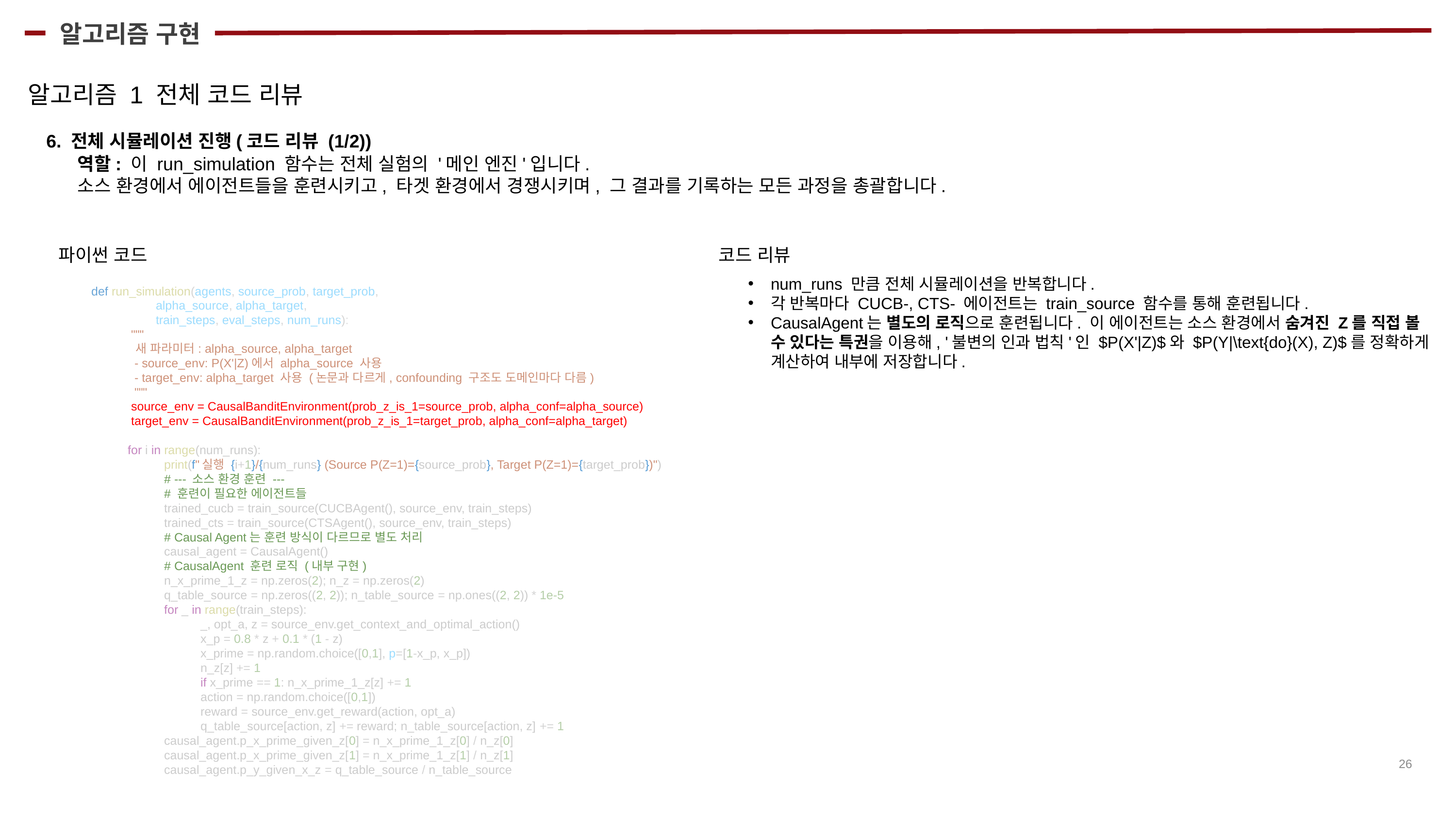

알고리즘 구현
알고리즘 1 전체 코드 리뷰
6. 전체 시뮬레이션 진행(코드 리뷰 (1/2))
역할: 이 run_simulation 함수는 전체 실험의 '메인 엔진'입니다.
소스 환경에서 에이전트들을 훈련시키고, 타겟 환경에서 경쟁시키며, 그 결과를 기록하는 모든 과정을 총괄합니다.
코드 리뷰
파이썬 코드
num_runs 만큼 전체 시뮬레이션을 반복합니다.
각 반복마다 CUCB-, CTS- 에이전트는 train_source 함수를 통해 훈련됩니다.
CausalAgent는 별도의 로직으로 훈련됩니다. 이 에이전트는 소스 환경에서 숨겨진 Z를 직접 볼 수 있다는 특권을 이용해, '불변의 인과 법칙'인 $P(X'|Z)$와 $P(Y|\text{do}(X), Z)$를 정확하게 계산하여 내부에 저장합니다.
def run_simulation(agents, source_prob, target_prob,
                   alpha_source, alpha_target,
                   train_steps, eval_steps, num_runs):
 """
  새 파라미터: alpha_source, alpha_target
  - source_env: P(X'|Z)에서 alpha_source 사용
  - target_env: alpha_target 사용 (논문과 다르게, confounding 구조도 도메인마다 다름)
  """
 source_env = CausalBanditEnvironment(prob_z_is_1=source_prob, alpha_conf=alpha_source)
 target_env = CausalBanditEnvironment(prob_z_is_1=target_prob, alpha_conf=alpha_target)
for i in range(num_runs):
print(f"실행 {i+1}/{num_runs} (Source P(Z=1)={source_prob}, Target P(Z=1)={target_prob})")
# --- 소스 환경 훈련 ---
# 훈련이 필요한 에이전트들
trained_cucb = train_source(CUCBAgent(), source_env, train_steps)
trained_cts = train_source(CTSAgent(), source_env, train_steps)
# Causal Agent는 훈련 방식이 다르므로 별도 처리
causal_agent = CausalAgent()
# CausalAgent 훈련 로직 (내부 구현)
n_x_prime_1_z = np.zeros(2); n_z = np.zeros(2)
q_table_source = np.zeros((2, 2)); n_table_source = np.ones((2, 2)) * 1e-5
for _ in range(train_steps):
_, opt_a, z = source_env.get_context_and_optimal_action()
x_p = 0.8 * z + 0.1 * (1 - z)
x_prime = np.random.choice([0,1], p=[1-x_p, x_p])
n_z[z] += 1
if x_prime == 1: n_x_prime_1_z[z] += 1
action = np.random.choice([0,1])
reward = source_env.get_reward(action, opt_a)
q_table_source[action, z] += reward; n_table_source[action, z] += 1
causal_agent.p_x_prime_given_z[0] = n_x_prime_1_z[0] / n_z[0]
causal_agent.p_x_prime_given_z[1] = n_x_prime_1_z[1] / n_z[1]
causal_agent.p_y_given_x_z = q_table_source / n_table_source
26